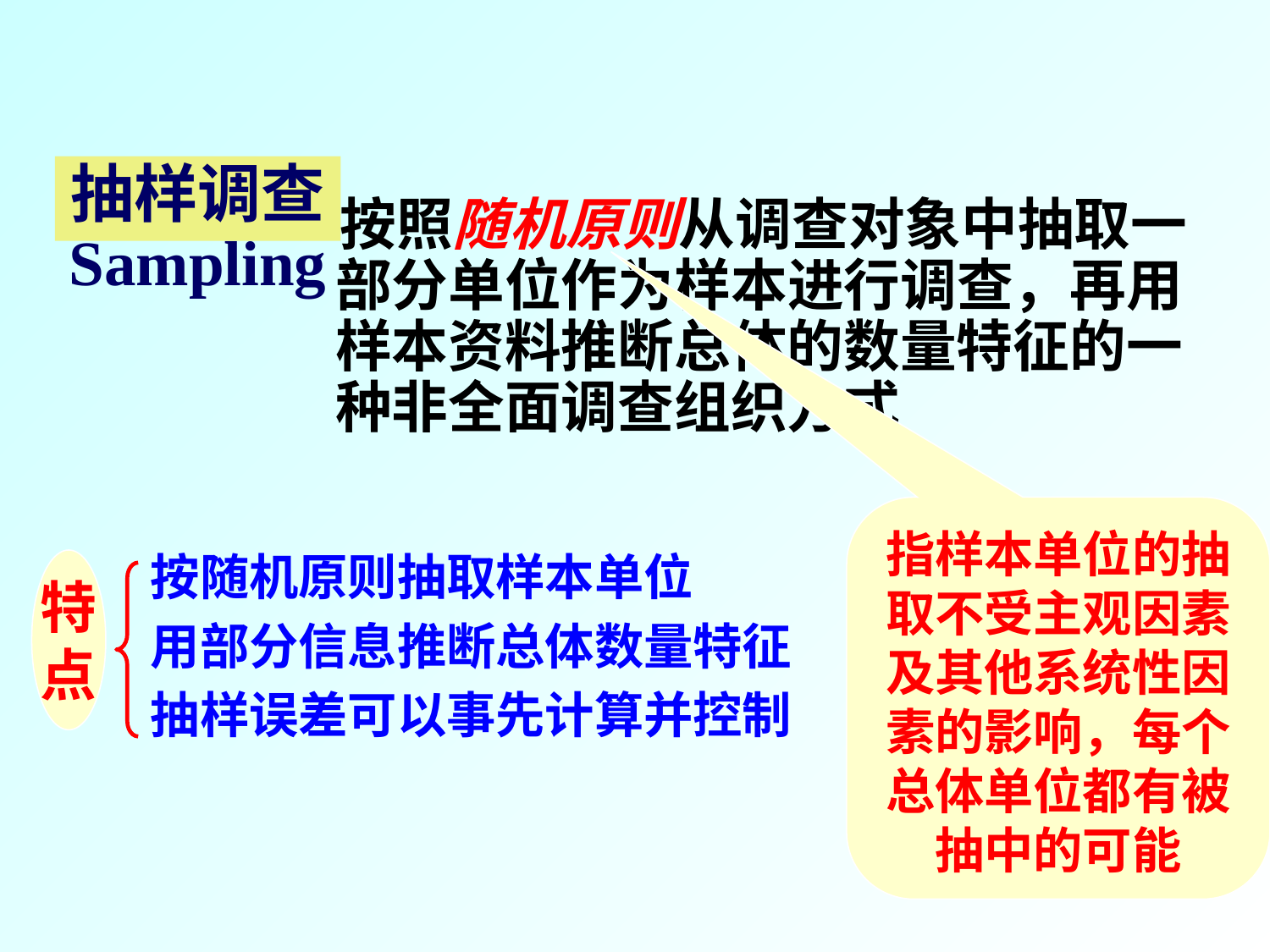

抽样调查
Sampling
   按照随机原则从调查对象中抽取一部分单位作为样本进行调查，再用样本资料推断总体的数量特征的一种非全面调查组织方式
指样本单位的抽取不受主观因素及其他系统性因素的影响，每个总体单位都有被抽中的可能
按随机原则抽取样本单位
用部分信息推断总体数量特征
抽样误差可以事先计算并控制

特
点